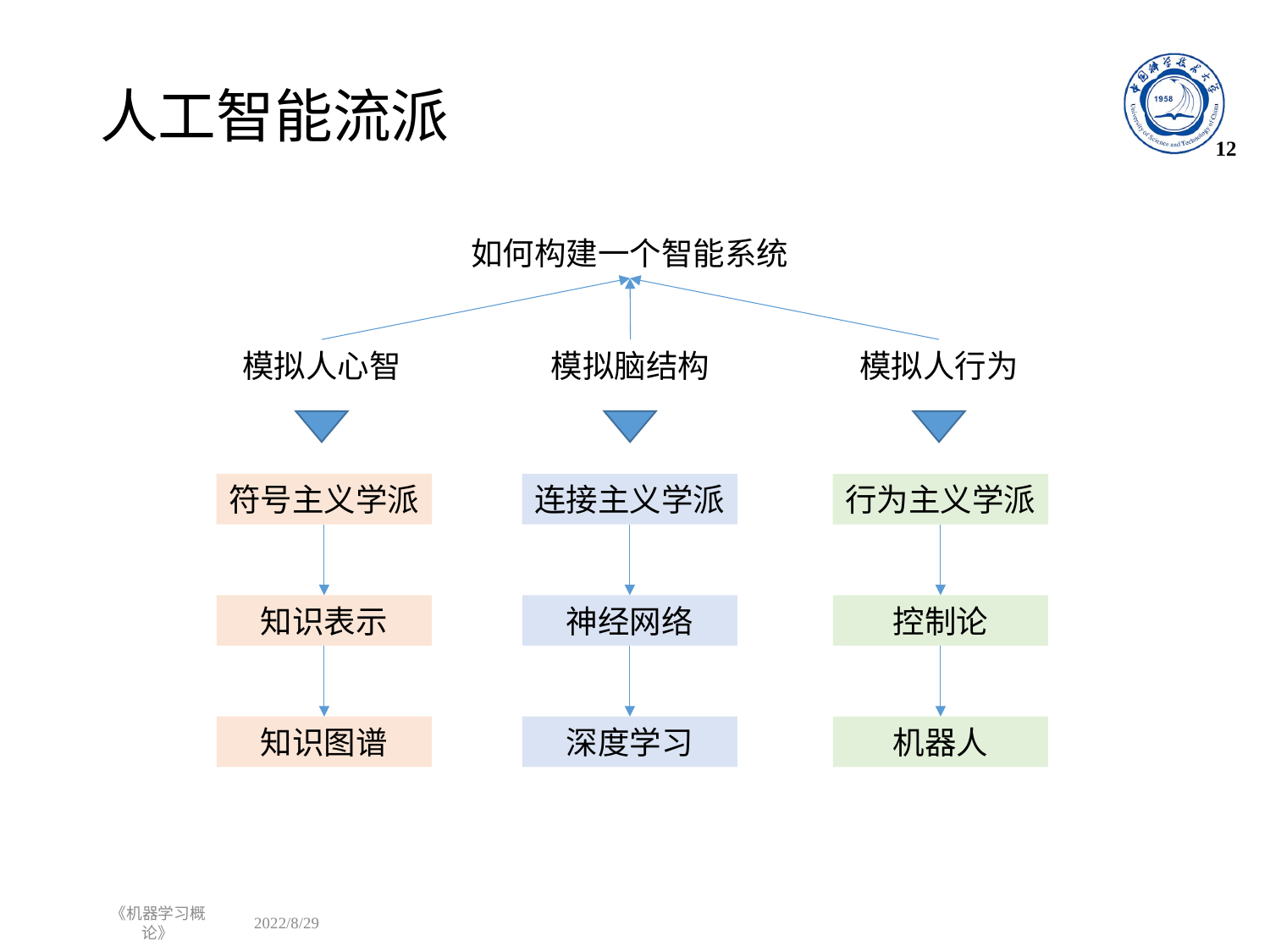

# 人工智能流派
12
如何构建一个智能系统
模拟人心智
模拟脑结构
模拟人行为

符号主义学派
连接主义学派
行为主义学派
知识表示
神经网络
控制论
知识图谱
深度学习
机器人
《机器学习概论》
2022/8/29